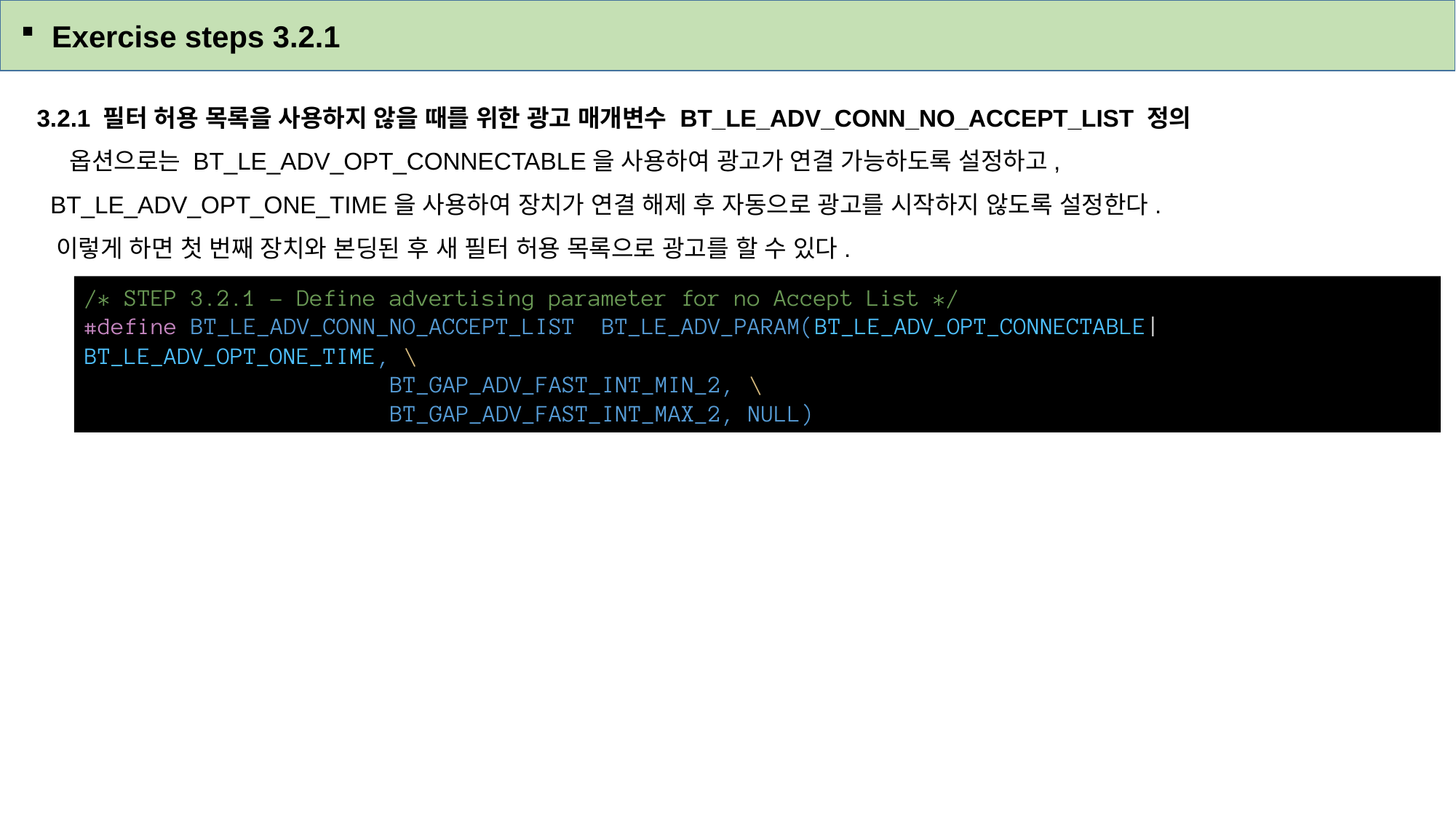

Exercise steps 3.2.1
3.2.1 필터 허용 목록을 사용하지 않을 때를 위한 광고 매개변수 BT_LE_ADV_CONN_NO_ACCEPT_LIST 정의
    옵션으로는 BT_LE_ADV_OPT_CONNECTABLE을 사용하여 광고가 연결 가능하도록 설정하고,
  BT_LE_ADV_OPT_ONE_TIME을 사용하여 장치가 연결 해제 후 자동으로 광고를 시작하지 않도록 설정한다.
  이렇게 하면 첫 번째 장치와 본딩된 후 새 필터 허용 목록으로 광고를 할 수 있다.
/* STEP 3.2.1 - Define advertising parameter for no Accept List */
#define BT_LE_ADV_CONN_NO_ACCEPT_LIST  BT_LE_ADV_PARAM(BT_LE_ADV_OPT_CONNECTABLE|BT_LE_ADV_OPT_ONE_TIME, \
                       BT_GAP_ADV_FAST_INT_MIN_2, \
                       BT_GAP_ADV_FAST_INT_MAX_2, NULL)